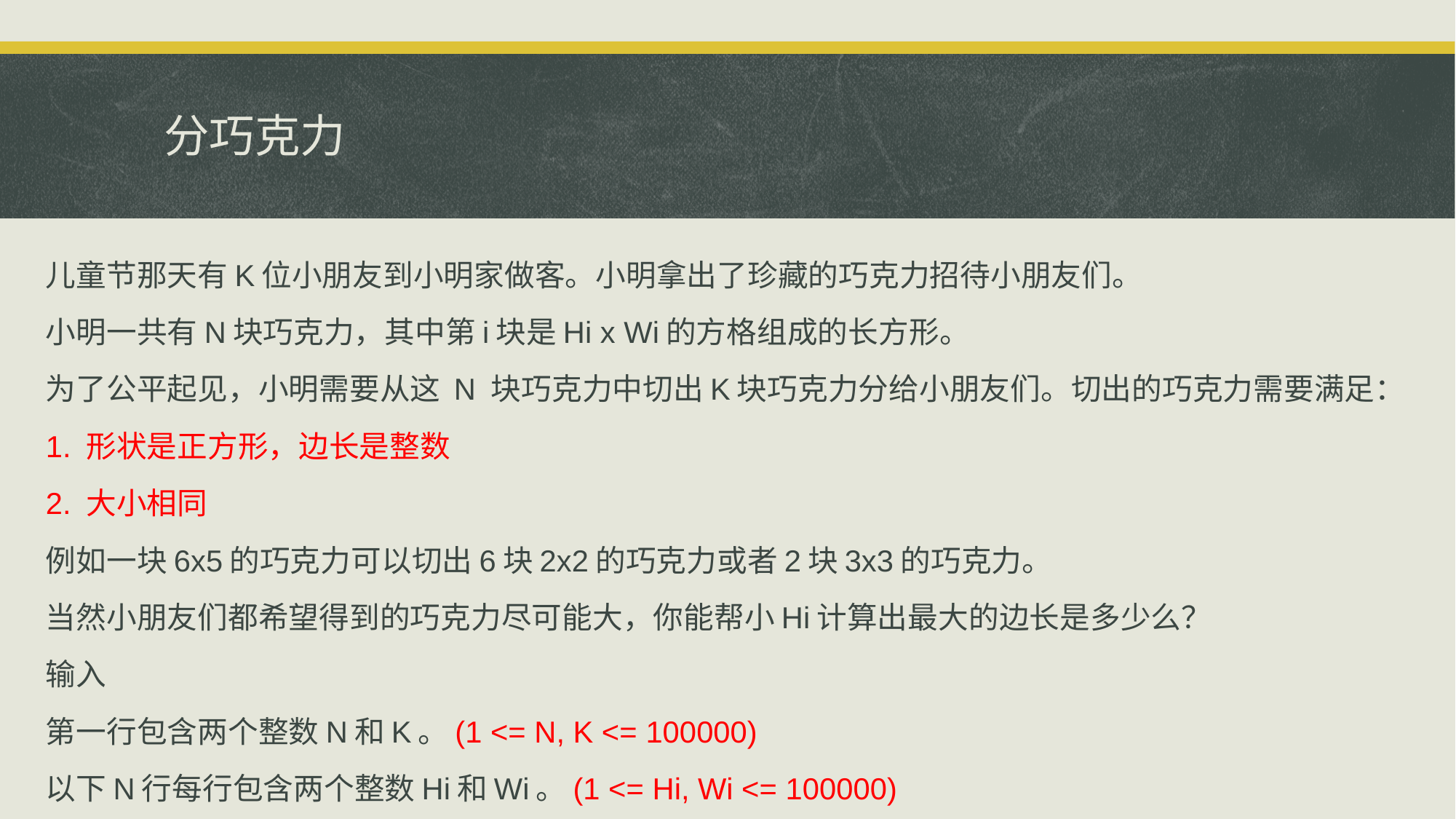

# 分巧克力
儿童节那天有K位小朋友到小明家做客。小明拿出了珍藏的巧克力招待小朋友们。
小明一共有N块巧克力，其中第i块是Hi x Wi的方格组成的长方形。
为了公平起见，小明需要从这 N 块巧克力中切出K块巧克力分给小朋友们。切出的巧克力需要满足：
1. 形状是正方形，边长是整数
2. 大小相同
例如一块6x5的巧克力可以切出6块2x2的巧克力或者2块3x3的巧克力。
当然小朋友们都希望得到的巧克力尽可能大，你能帮小Hi计算出最大的边长是多少么？
输入
第一行包含两个整数N和K。(1 <= N, K <= 100000)
以下N行每行包含两个整数Hi和Wi。(1 <= Hi, Wi <= 100000)